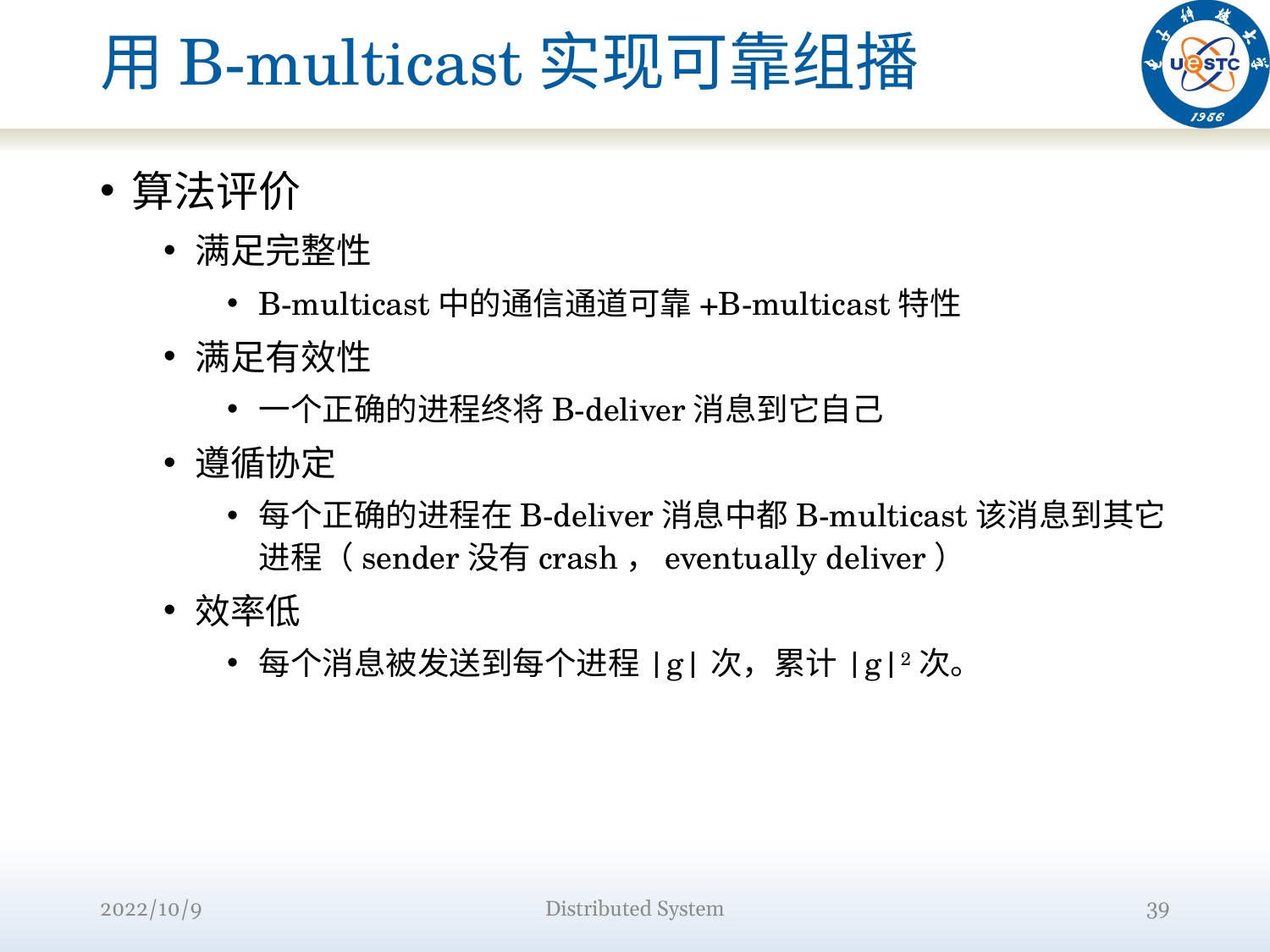

# 用B-multicast实现可靠组播
算法评价
满足完整性
B-multicast中的通信通道可靠+B-multicast特性
满足有效性
一个正确的进程终将B-deliver消息到它自己
遵循协定
每个正确的进程在B-deliver消息中都B-multicast该消息到其它进程（sender没有crash，eventually deliver）
效率低
每个消息被发送到每个进程|g|次，累计|g|2次。
2022/10/9
Distributed System
39